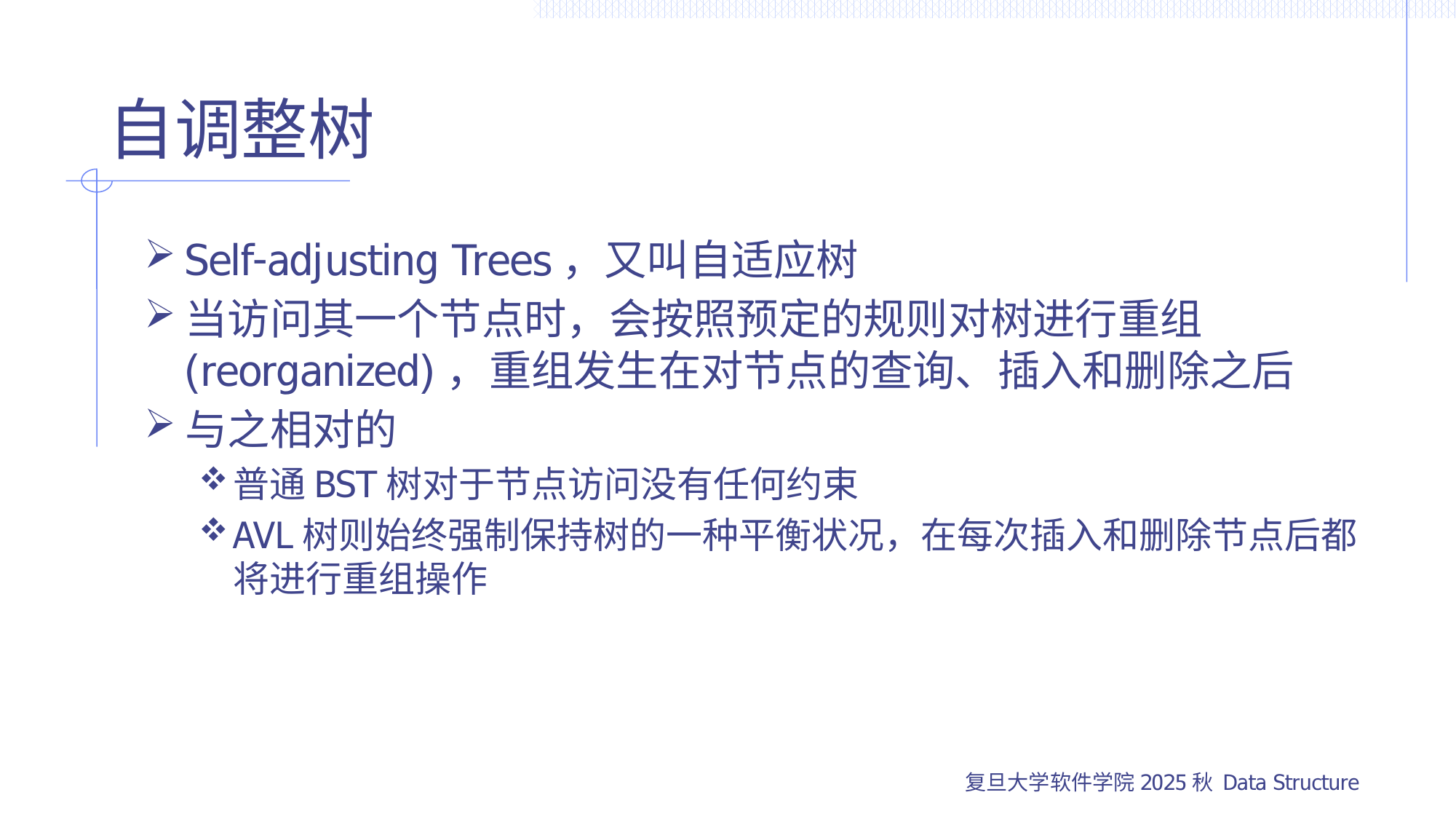

# 自调整树
Self-adjusting Trees，又叫自适应树
当访问其一个节点时，会按照预定的规则对树进行重组(reorganized)，重组发生在对节点的查询、插入和删除之后
与之相对的
普通BST树对于节点访问没有任何约束
AVL树则始终强制保持树的一种平衡状况，在每次插入和删除节点后都将进行重组操作